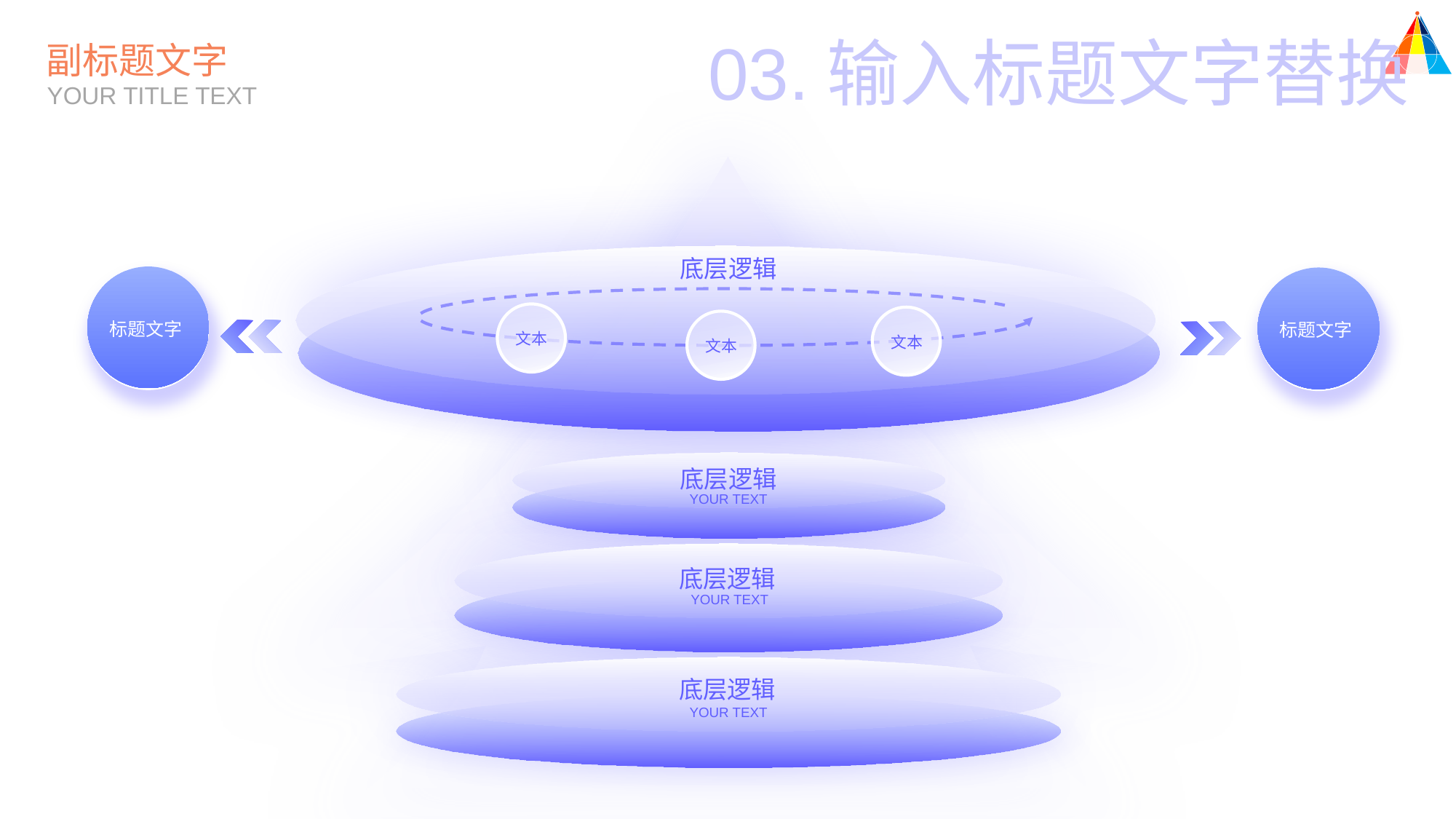

03.输入标题文字替换
副标题文字
YOUR TITLE TEXT

底层逻辑

标题文字

标题文字

文本
文本
文本

底层逻辑

YOUR TEXT

底层逻辑

YOUR TEXT

底层逻辑

YOUR TEXT